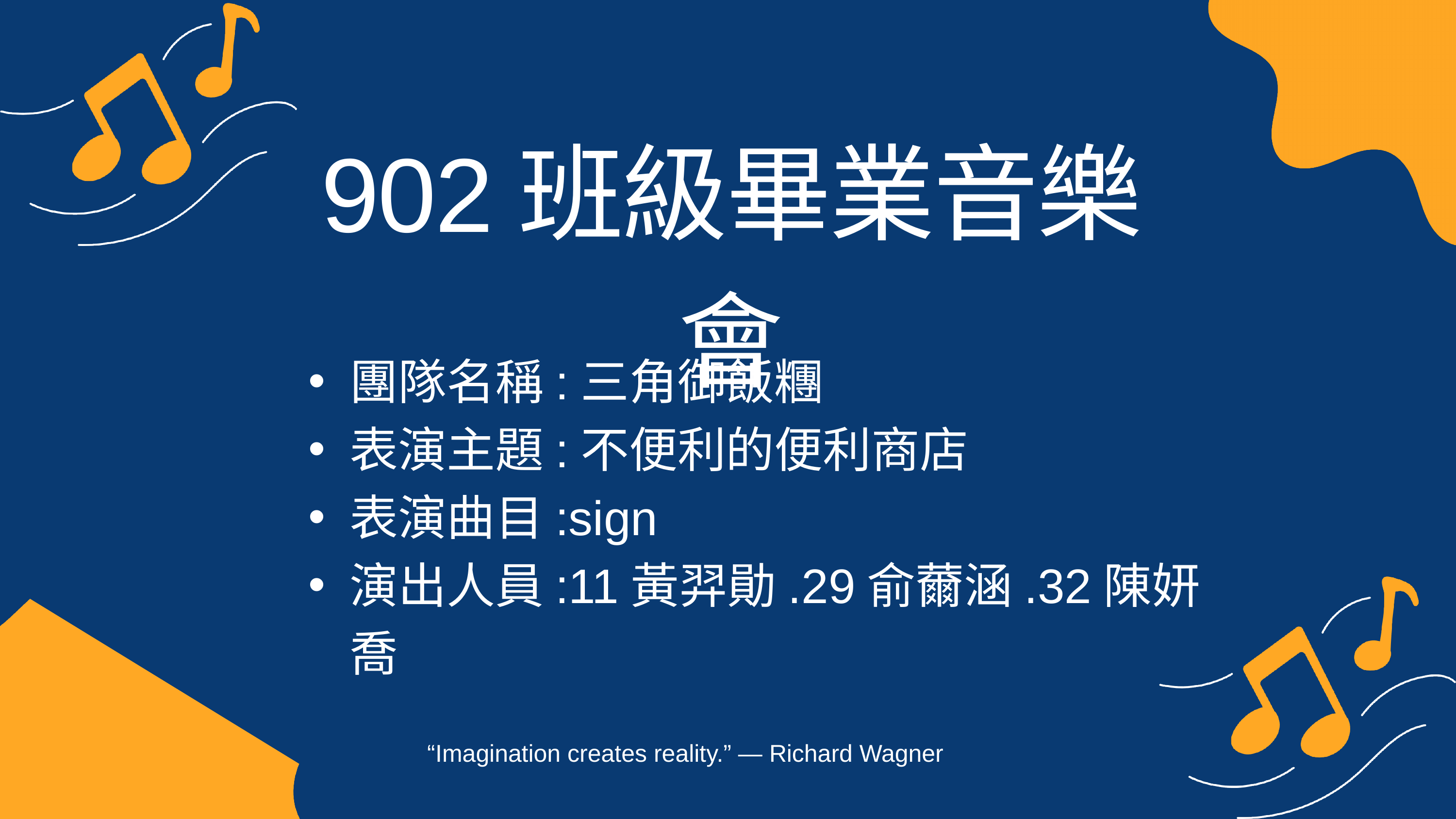

902班級畢業音樂會
團隊名稱:三角御飯糰
表演主題:不便利的便利商店
表演曲目:sign
演出人員:11黃羿勛.29俞薾涵.32陳妍喬

“Imagination creates reality.” — Richard Wagner